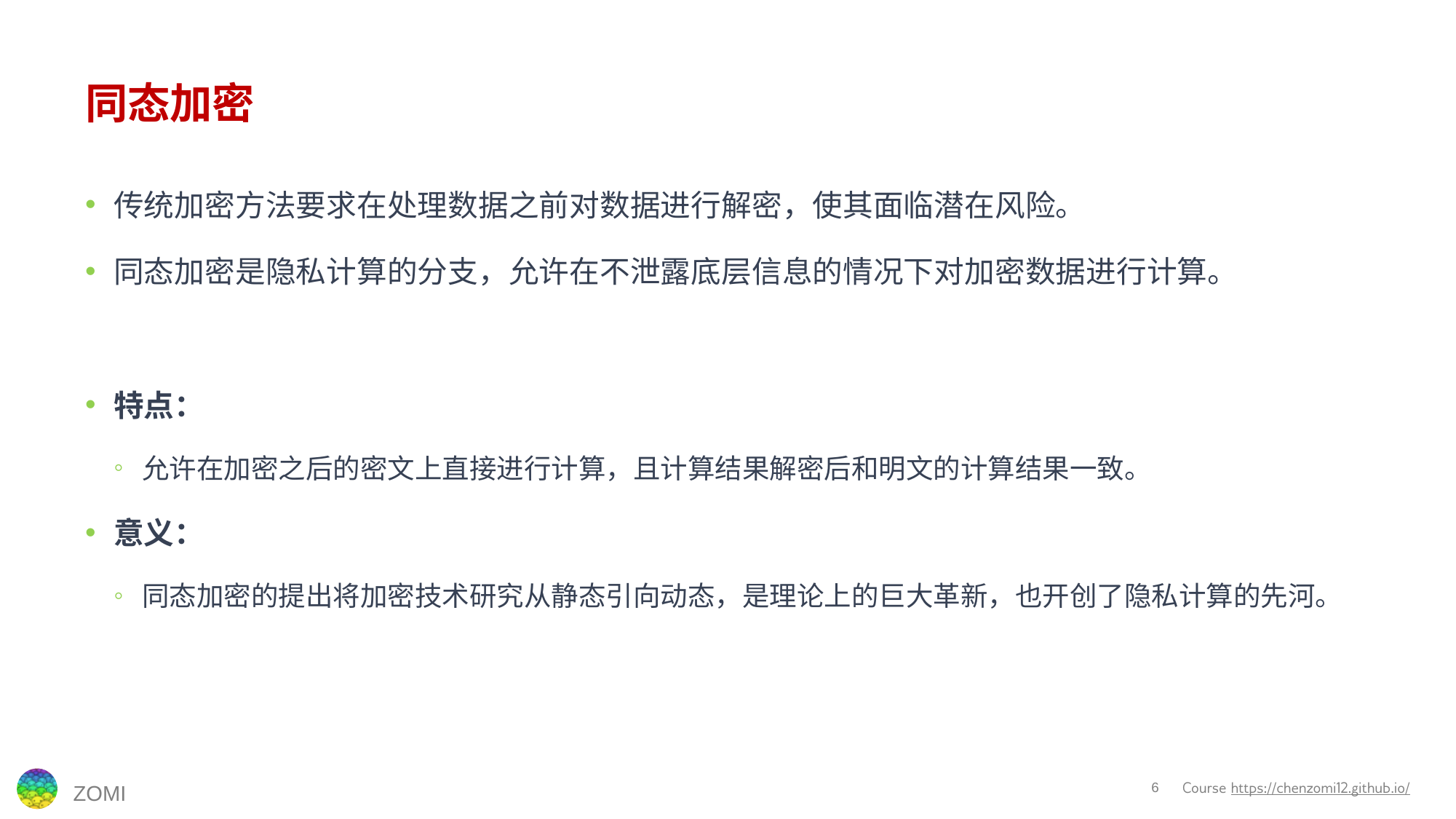

# 同态加密
传统加密方法要求在处理数据之前对数据进行解密，使其面临潜在风险。
同态加密是隐私计算的分支，允许在不泄露底层信息的情况下对加密数据进行计算。

特点：
允许在加密之后的密文上直接进行计算，且计算结果解密后和明文的计算结果一致。
意义：
同态加密的提出将加密技术研究从静态引向动态，是理论上的巨大革新，也开创了隐私计算的先河。